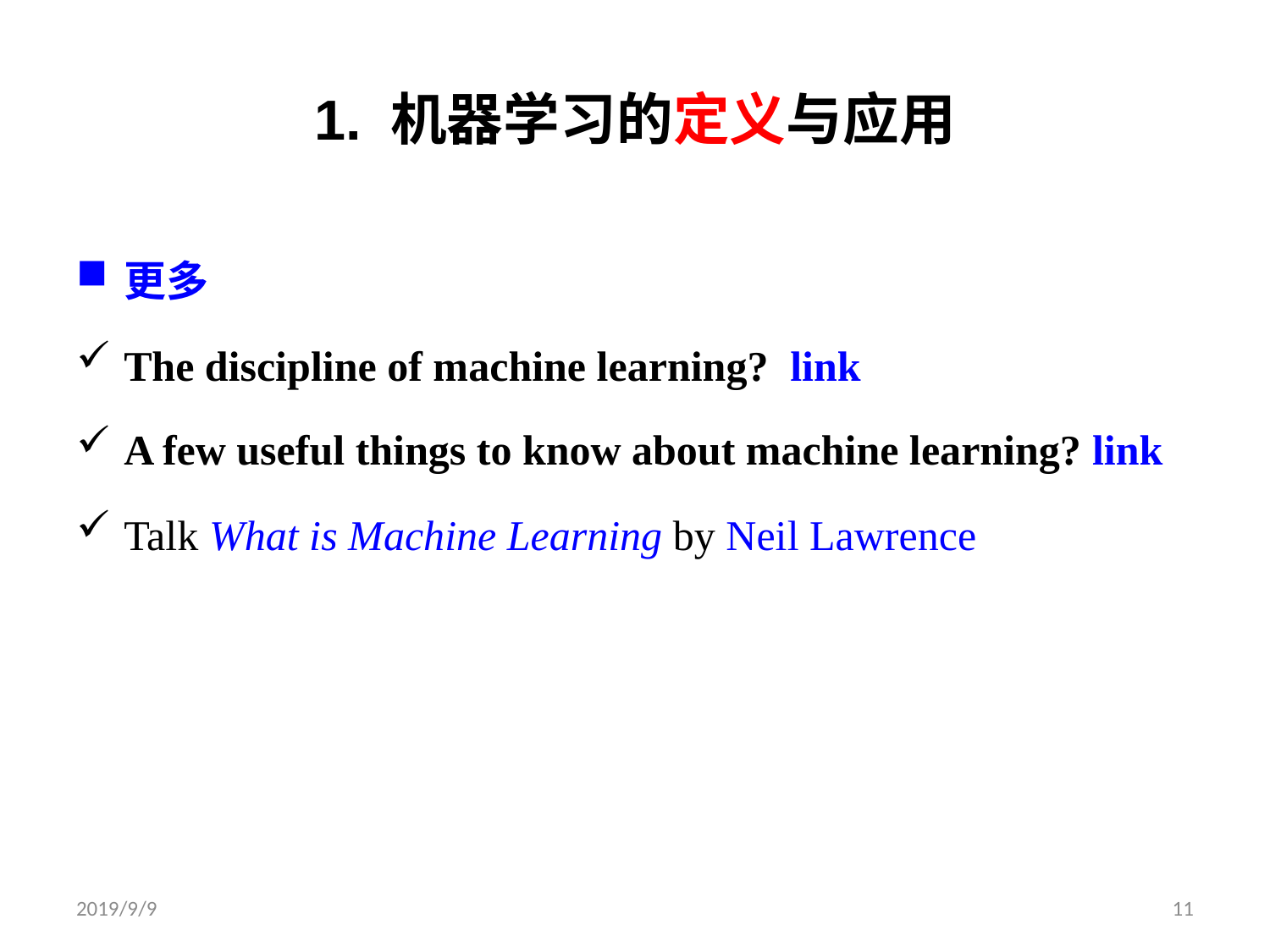

# 1. 机器学习的定义与应用
更多
The discipline of machine learning?  link
A few useful things to know about machine learning? link
Talk What is Machine Learning by Neil Lawrence
2019/9/9
11